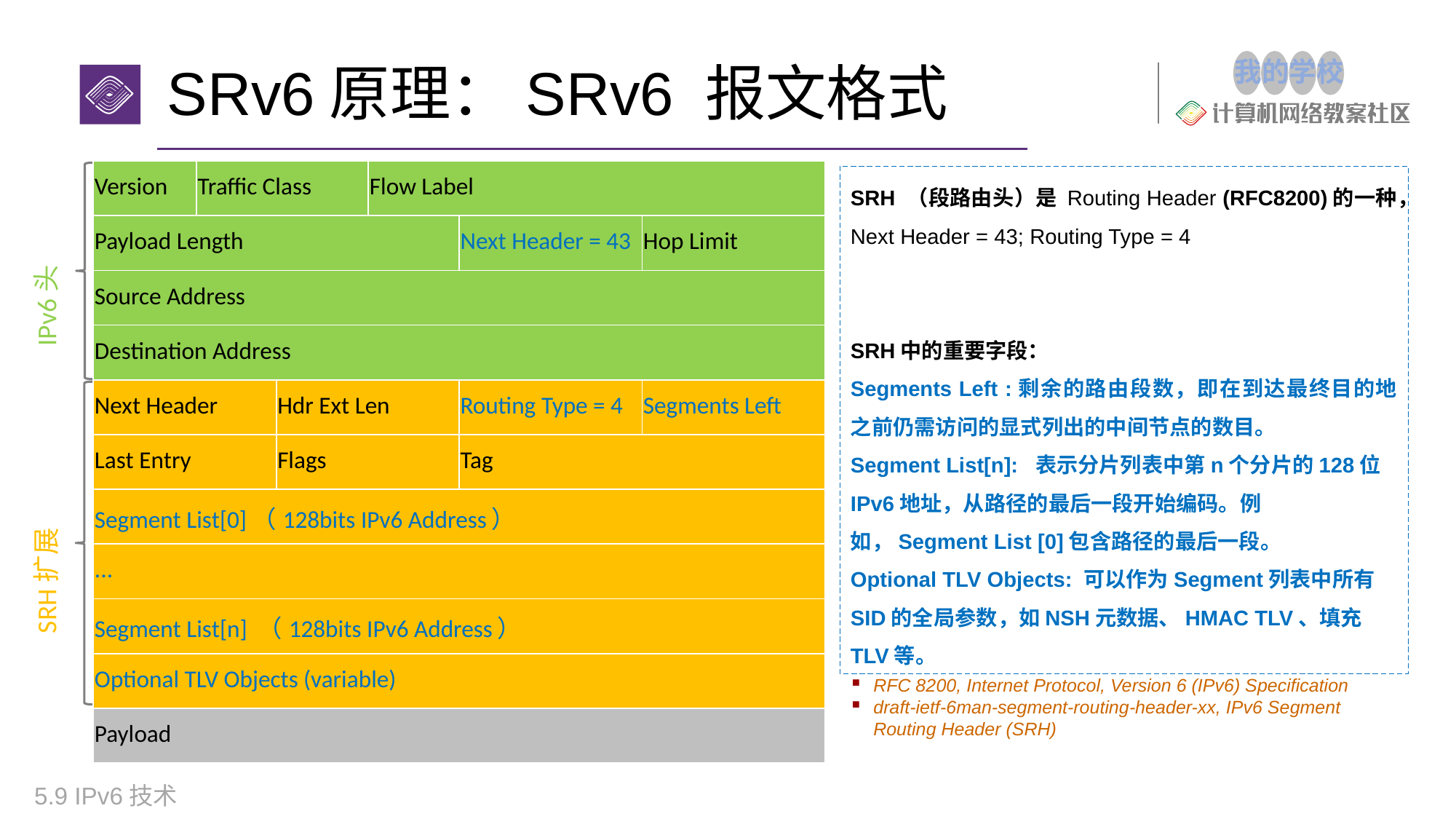

# SRv6原理：SRv6 报文格式
| Version | Traffic Class |  | Flow Label |  |  |
| --- | --- | --- | --- | --- | --- |
| Payload Length |  |  |  | Next Header = 43 | Hop Limit |
| Source Address |  |  |  |  |  |
| Destination Address |  |  |  |  |  |
| Next Header |  | Hdr Ext Len |  | Routing Type = 4 | Segments Left |
| Last Entry |  | Flags |  | Tag |  |
| Segment List[0]（128bits IPv6 Address） |  |  |  |  |  |
| ... |  |  |  |  |  |
| Segment List[n] （128bits IPv6 Address） |  |  |  |  |  |
| Optional TLV Objects (variable) |  |  |  |  |  |
| Payload |  |  |  |  |  |

SRH （段路由头）是 Routing Header (RFC8200)的一种，Next Header = 43; Routing Type = 4

SRH中的重要字段：
Segments Left :剩余的路由段数，即在到达最终目的地之前仍需访问的显式列出的中间节点的数目。
Segment List[n]:  表示分片列表中第n个分片的128位IPv6地址，从路径的最后一段开始编码。例如，Segment List [0]包含路径的最后一段。
Optional TLV Objects: 可以作为Segment列表中所有SID的全局参数，如NSH元数据、HMAC TLV、填充TLV等。
IPv6头

SRH扩展

RFC 8200, Internet Protocol, Version 6 (IPv6) Specification
draft-ietf-6man-segment-routing-header-xx, IPv6 Segment Routing Header (SRH)
5.9 IPv6技术